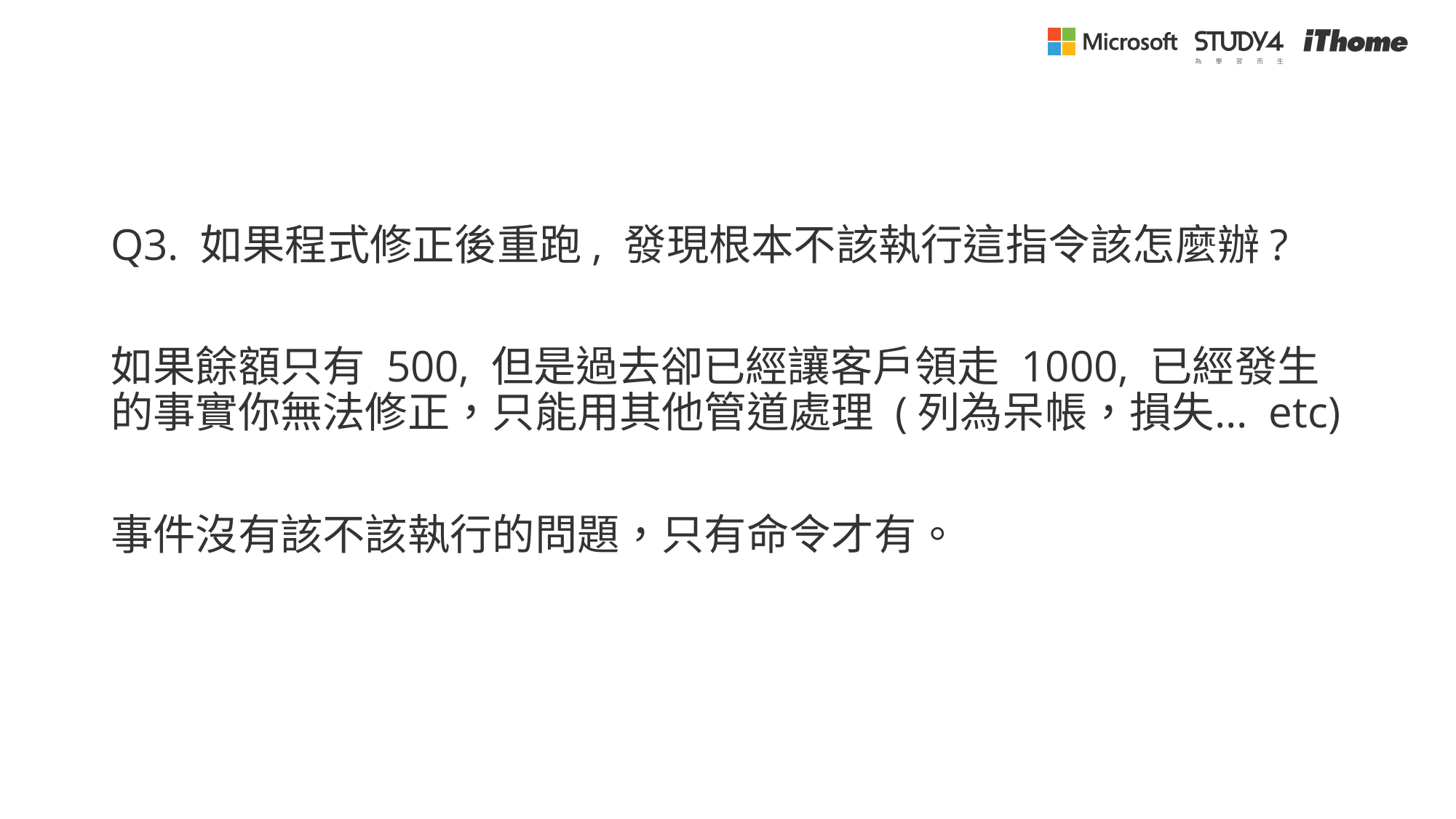

#
Q3. 如果程式修正後重跑, 發現根本不該執行這指令該怎麼辦?

如果餘額只有 500, 但是過去卻已經讓客戶領走 1000, 已經發生的事實你無法修正，只能用其他管道處理 (列為呆帳，損失… etc)

事件沒有該不該執行的問題，只有命令才有。